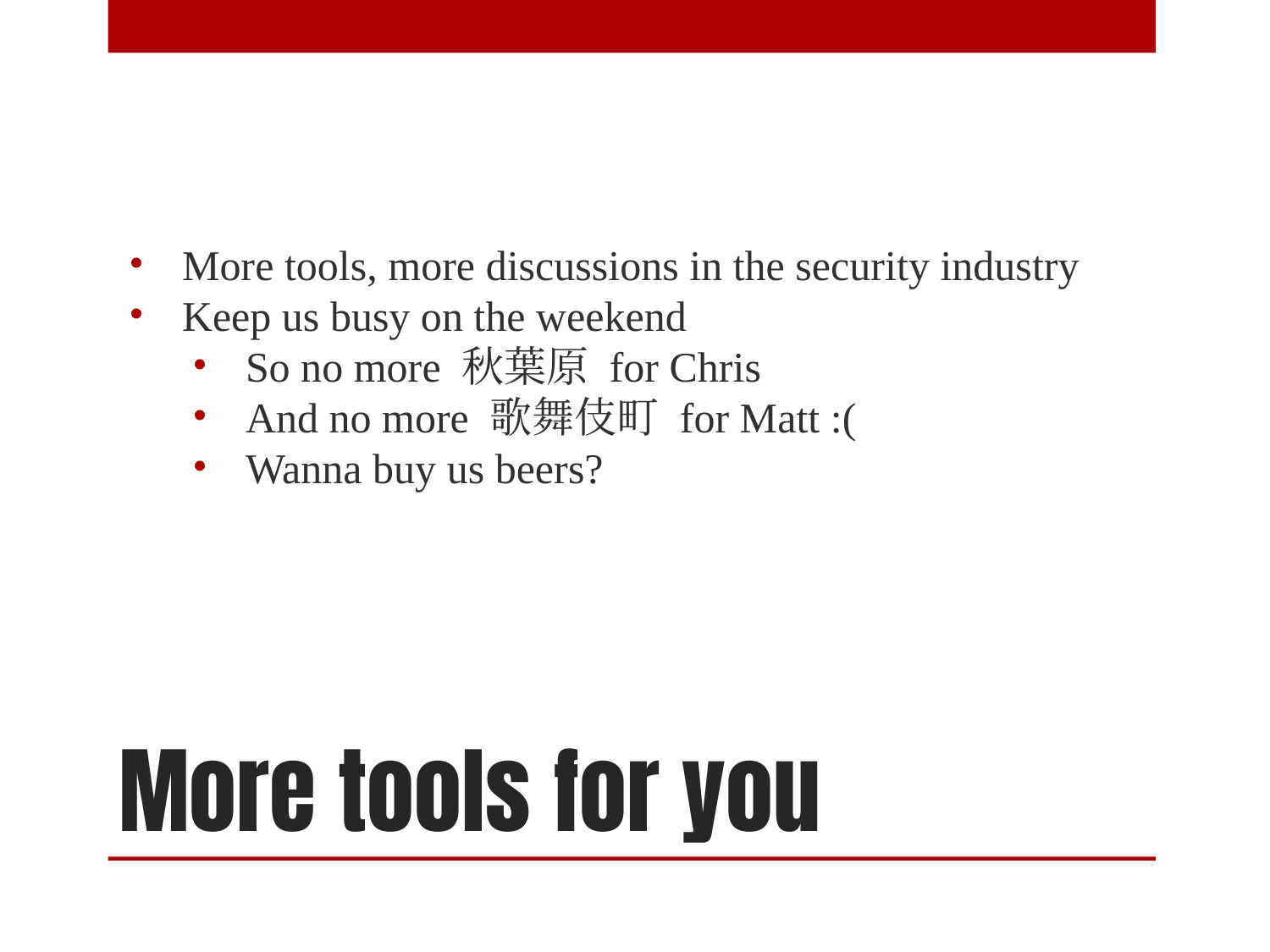

More tools, more discussions in the security industry
Keep us busy on the weekend
So no more 秋葉原 for Chris
And no more 歌舞伎町 for Matt :(
Wanna buy us beers?
# More tools for you